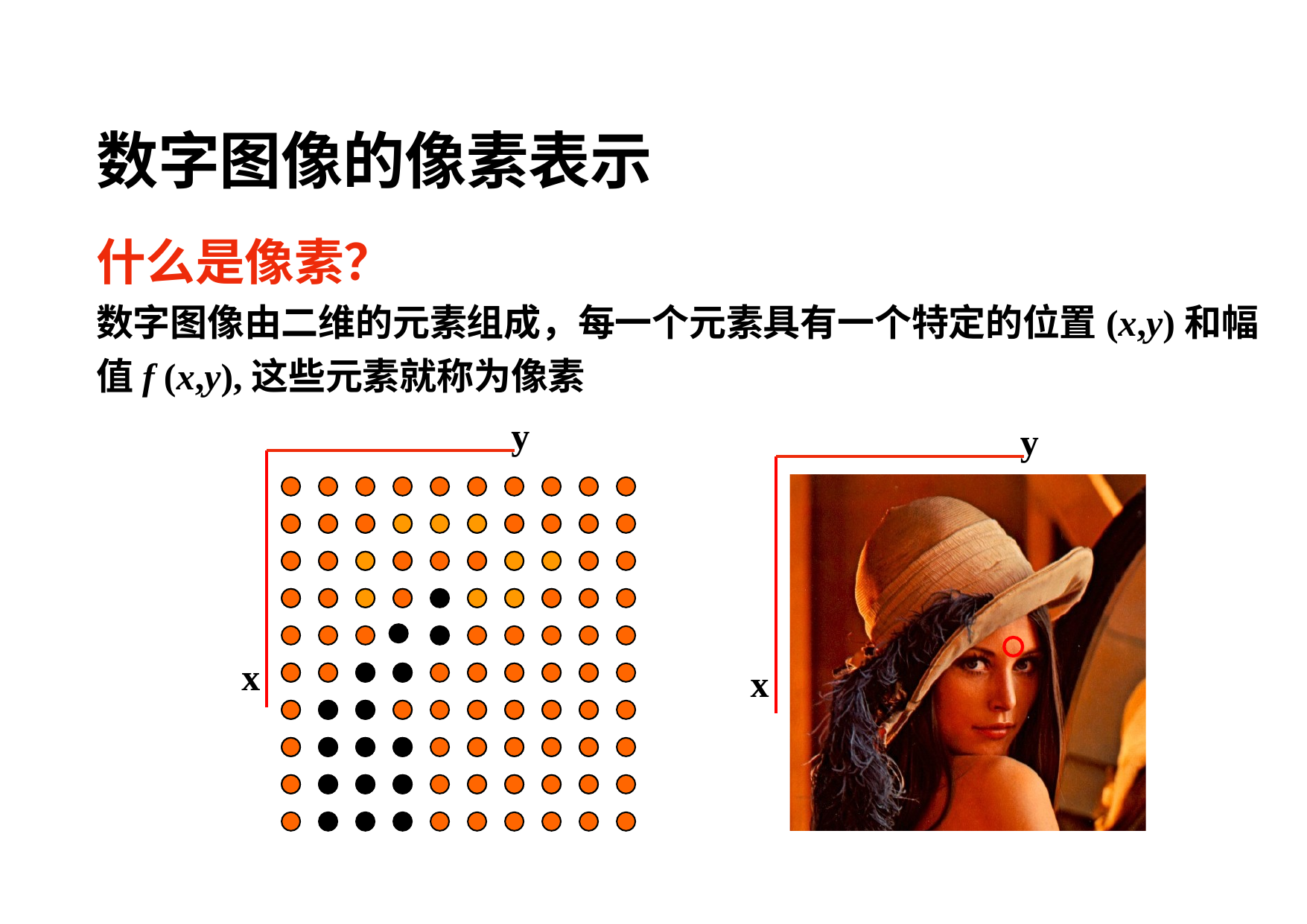

# 数字图像的像素表示
什么是像素？
数字图像由二维的元素组成，每一个元素具有一个特定的位置(x,y)和幅值f (x,y),这些元素就称为像素
y

x
y

x

28